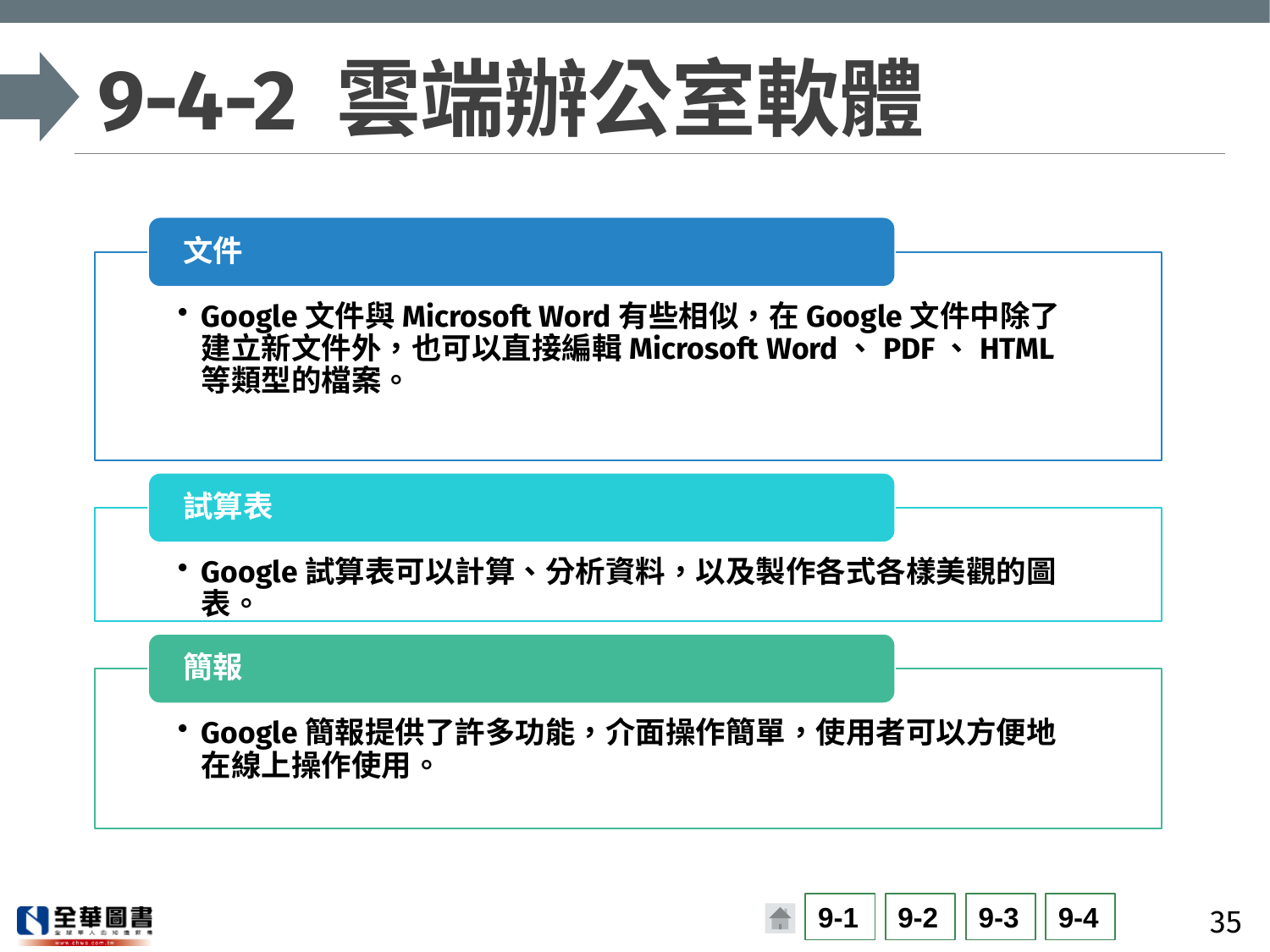

# 9-4-2 雲端辦公室軟體
Google文件與Microsoft Word有些相似，在Google文件中除了建立新文件外，也可以直接編輯Microsoft Word、PDF、HTML等類型的檔案。
文件
Google試算表可以計算、分析資料，以及製作各式各樣美觀的圖表。
試算表
Google簡報提供了許多功能，介面操作簡單，使用者可以方便地在線上操作使用。
簡報
35